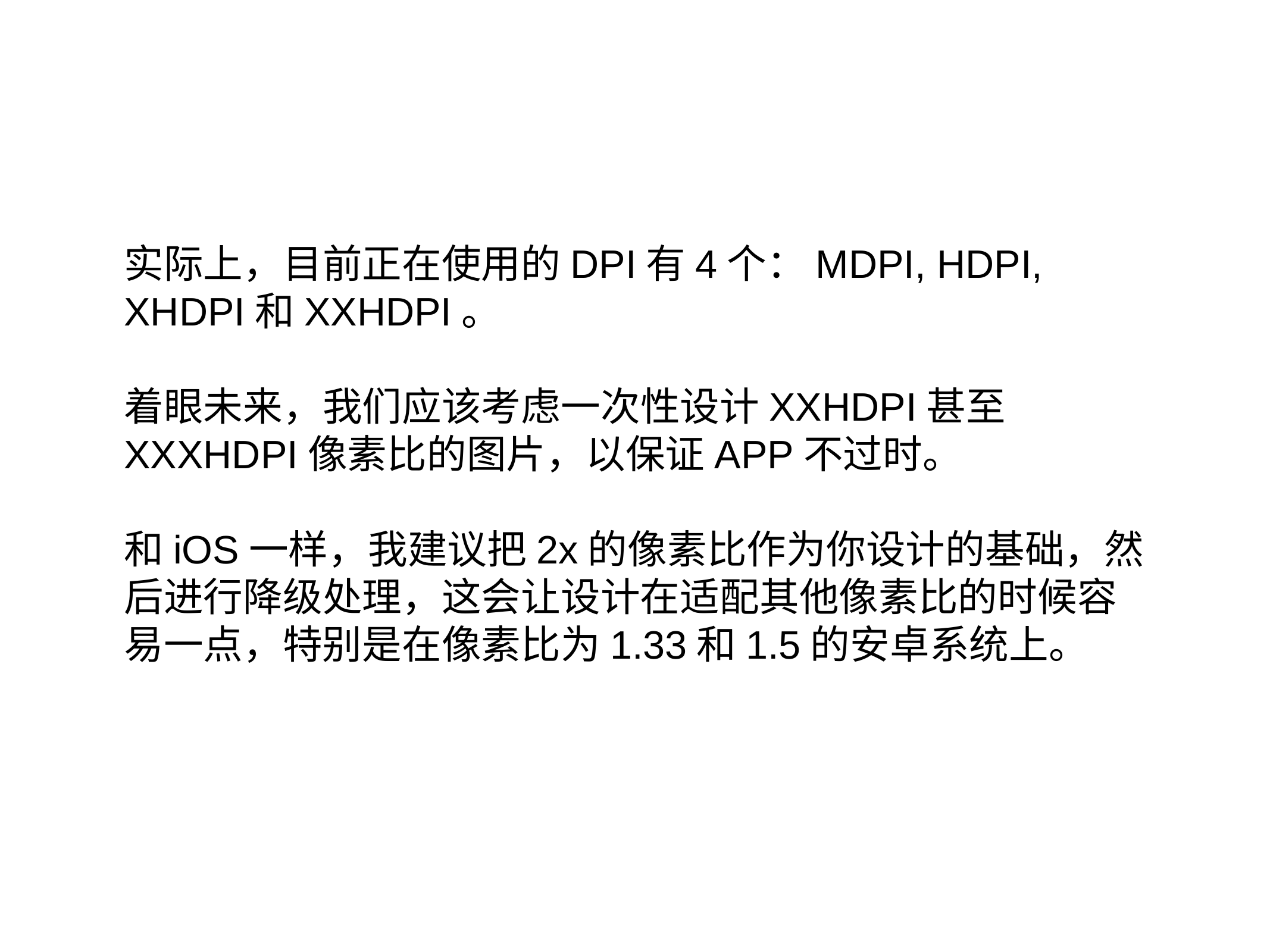

实际上，目前正在使用的DPI有4个：MDPI, HDPI, XHDPI和XXHDPI。

着眼未来，我们应该考虑一次性设计XXHDPI甚至XXXHDPI像素比的图片，以保证APP不过时。

和iOS一样，我建议把2x的像素比作为你设计的基础，然后进行降级处理，这会让设计在适配其他像素比的时候容易一点，特别是在像素比为1.33和1.5的安卓系统上。